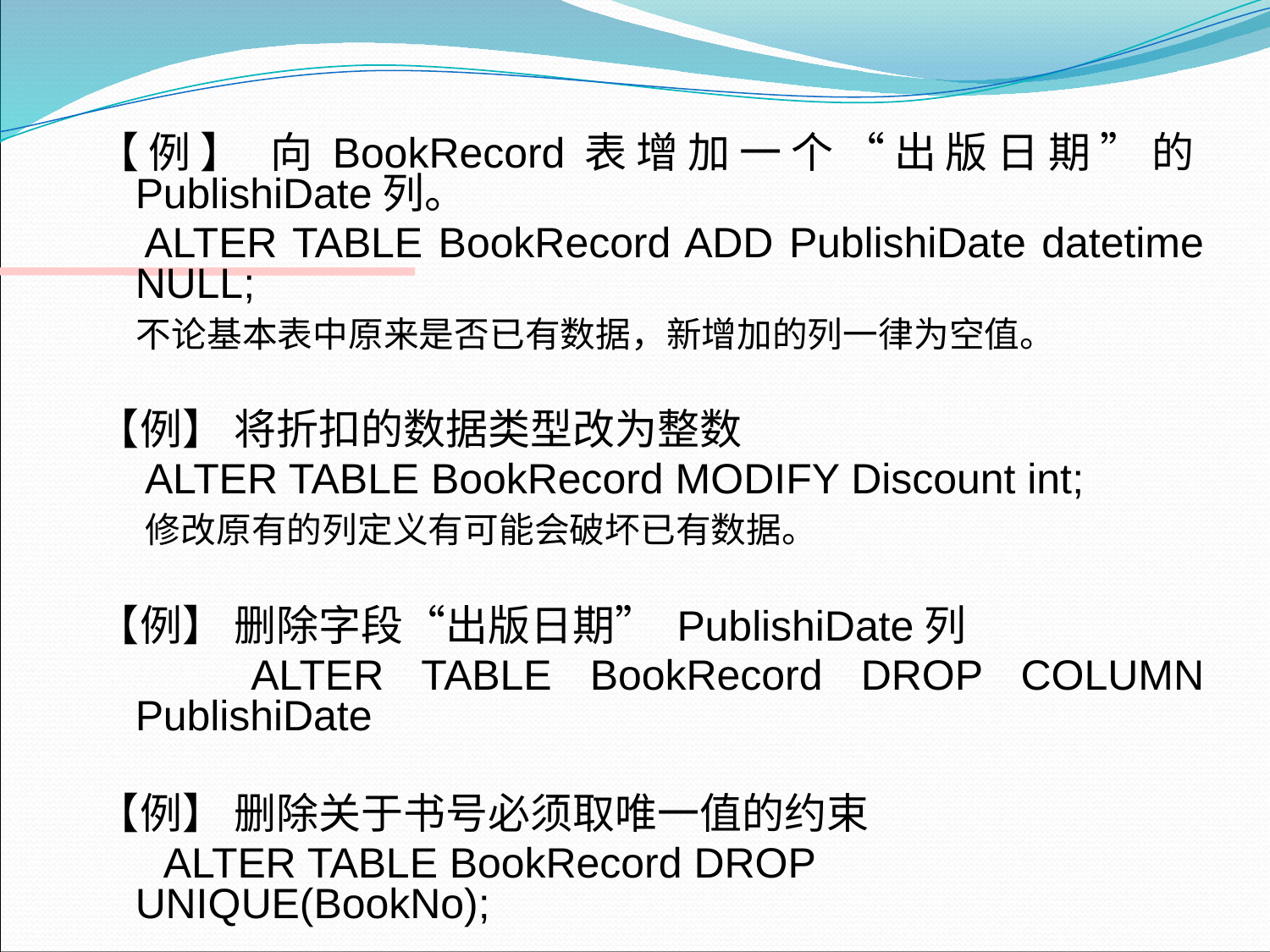

【例】 向BookRecord表增加一个“出版日期”的PublishiDate列。
   ALTER TABLE BookRecord ADD PublishiDate datetime NULL;
   不论基本表中原来是否已有数据，新增加的列一律为空值。

【例】 将折扣的数据类型改为整数
    ALTER TABLE BookRecord MODIFY Discount int;
    修改原有的列定义有可能会破坏已有数据。

【例】 删除字段“出版日期” PublishiDate列
    ALTER TABLE BookRecord DROP COLUMN PublishiDate

【例】 删除关于书号必须取唯一值的约束
      ALTER TABLE BookRecord DROP   UNIQUE(BookNo);

254